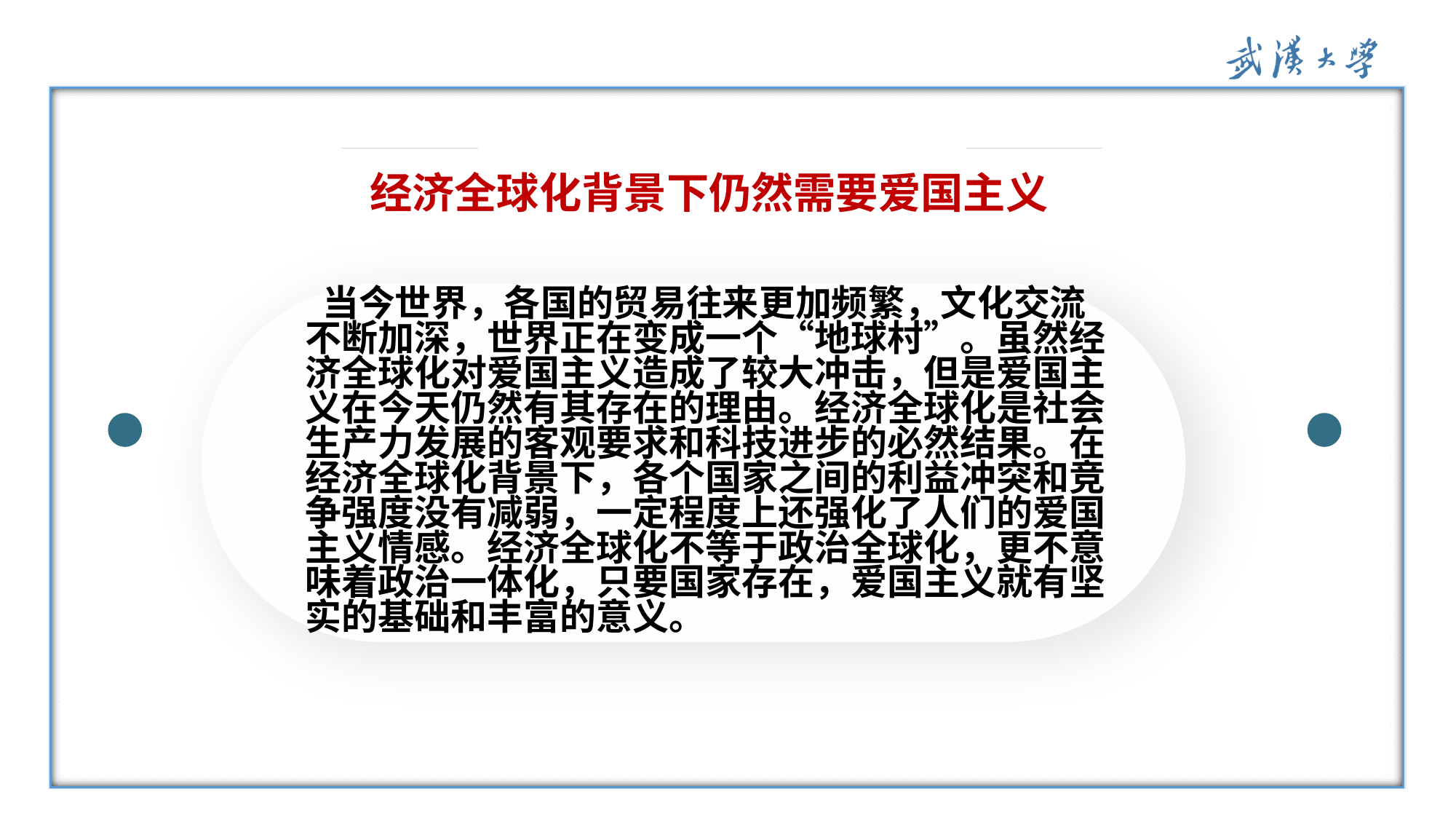

经济全球化背景下仍然需要爱国主义
      当今世界，各国的贸易往来更加频繁，文化交流不断加深，世界正在变成一个“地球村”。虽然经济全球化对爱国主义造成了较大冲击，但是爱国主义在今天仍然有其存在的理由。经济全球化是社会生产力发展的客观要求和科技进步的必然结果。在经济全球化背景下，各个国家之间的利益冲突和竞争强度没有减弱，一定程度上还强化了人们的爱国主义情感。经济全球化不等于政治全球化，更不意味着政治一体化，只要国家存在，爱国主义就有坚实的基础和丰富的意义。